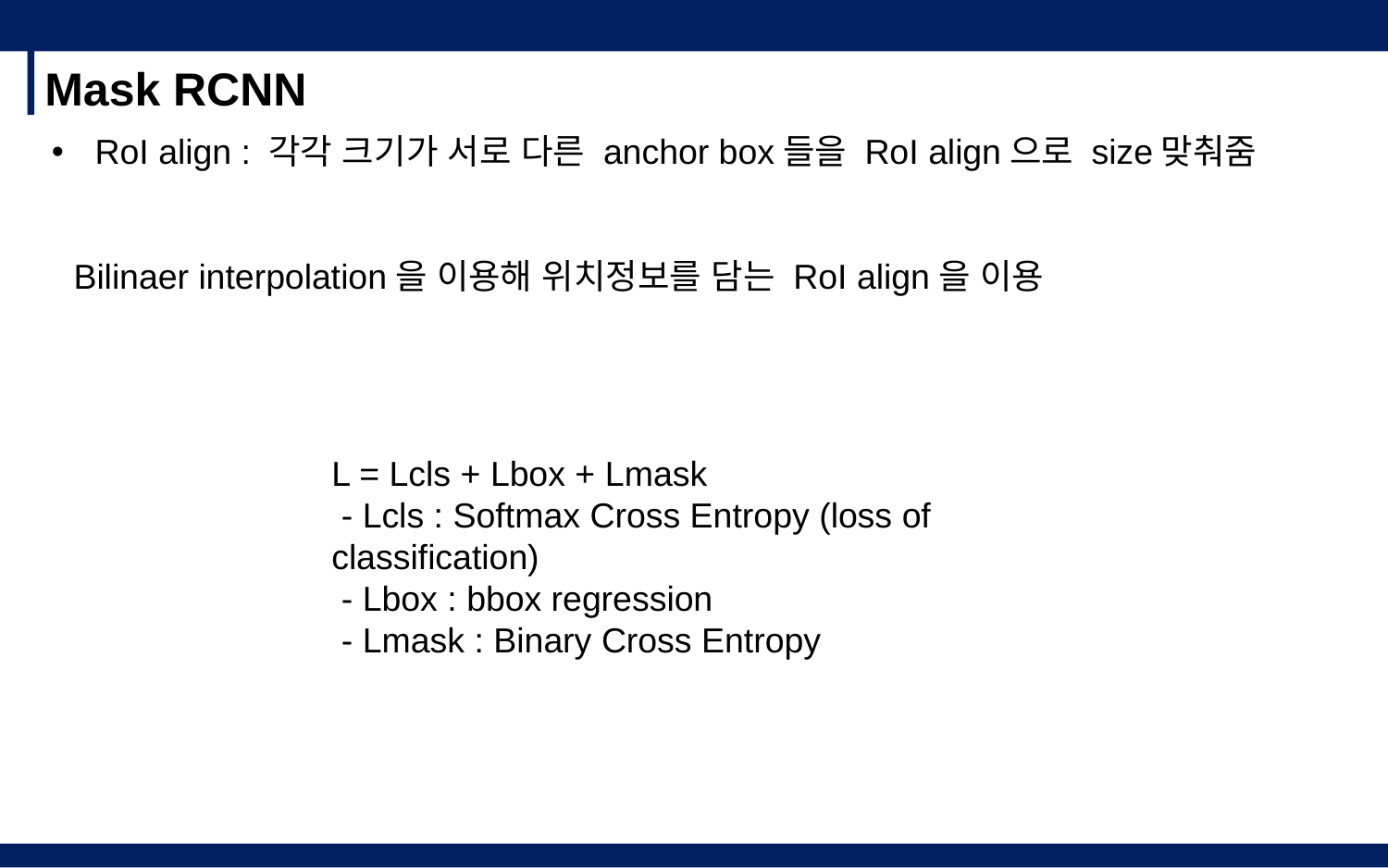

Mask RCNN

RoI align : 각각 크기가 서로 다른 anchor box들을 RoI align으로 size맞춰줌
Bilinaer interpolation을 이용해 위치정보를 담는 RoI align을 이용
L = Lcls + Lbox + Lmask
 - Lcls : Softmax Cross Entropy (loss of classification)
 - Lbox : bbox regression
 - Lmask : Binary Cross Entropy